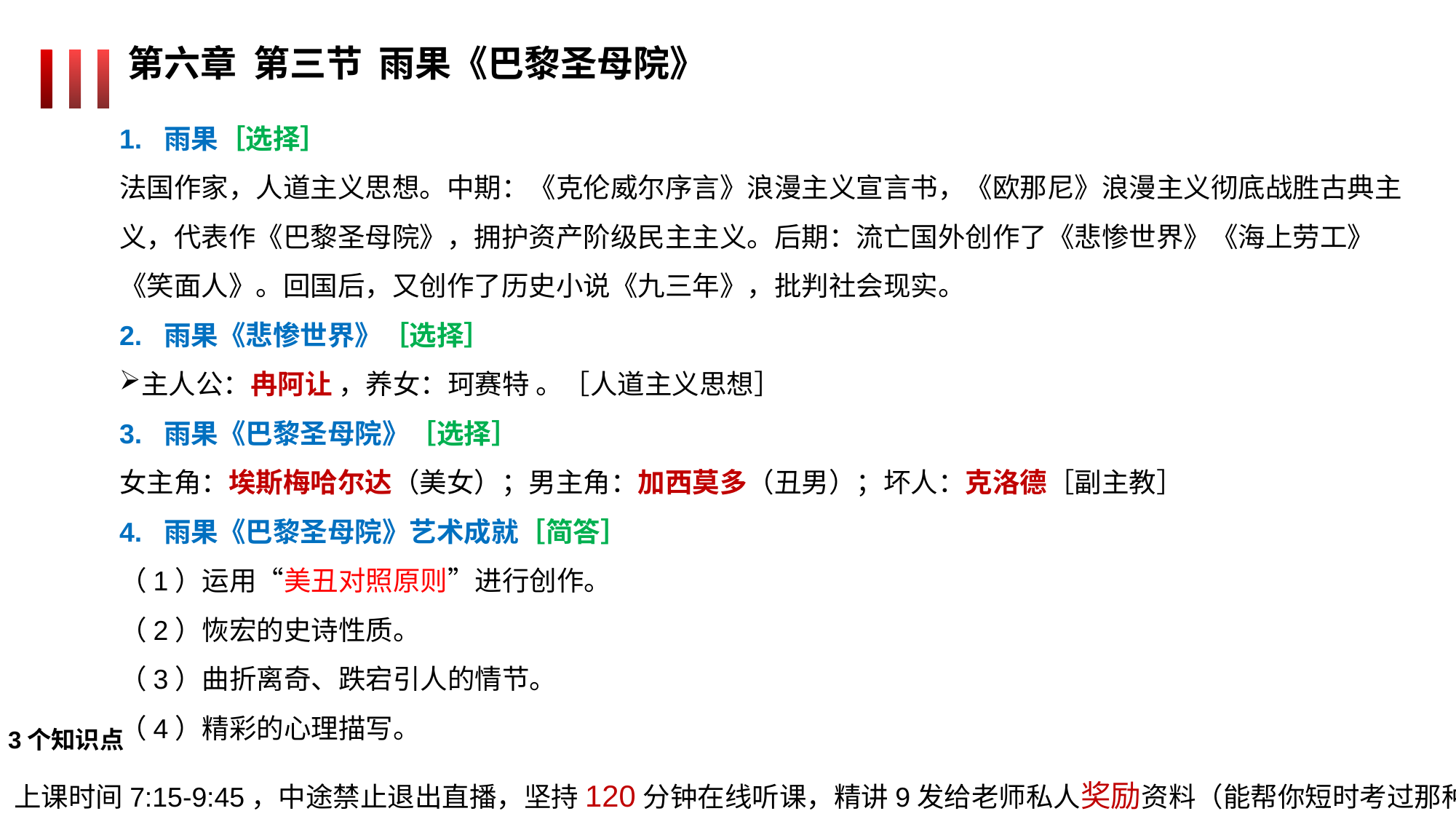

第六章  第三节  雨果《巴黎圣母院》
1.  雨果［选择］
法国作家，人道主义思想。中期：《克伦威尔序言》浪漫主义宣言书，《欧那尼》浪漫主义彻底战胜古典主义，代表作《巴黎圣母院》，拥护资产阶级民主主义。后期：流亡国外创作了《悲惨世界》《海上劳工》《笑面人》。回国后，又创作了历史小说《九三年》，批判社会现实。
2.  雨果《悲惨世界》［选择］
主人公：冉阿让 ，养女：珂赛特 。［人道主义思想］
3.  雨果《巴黎圣母院》［选择］
女主角：埃斯梅哈尔达（美女）；男主角：加西莫多（丑男）；坏人：克洛德［副主教］
4.  雨果《巴黎圣母院》艺术成就［简答］
（1）运用“美丑对照原则”进行创作。
（2）恢宏的史诗性质。
（3）曲折离奇、跌宕引人的情节。
（4）精彩的心理描写。
3个知识点